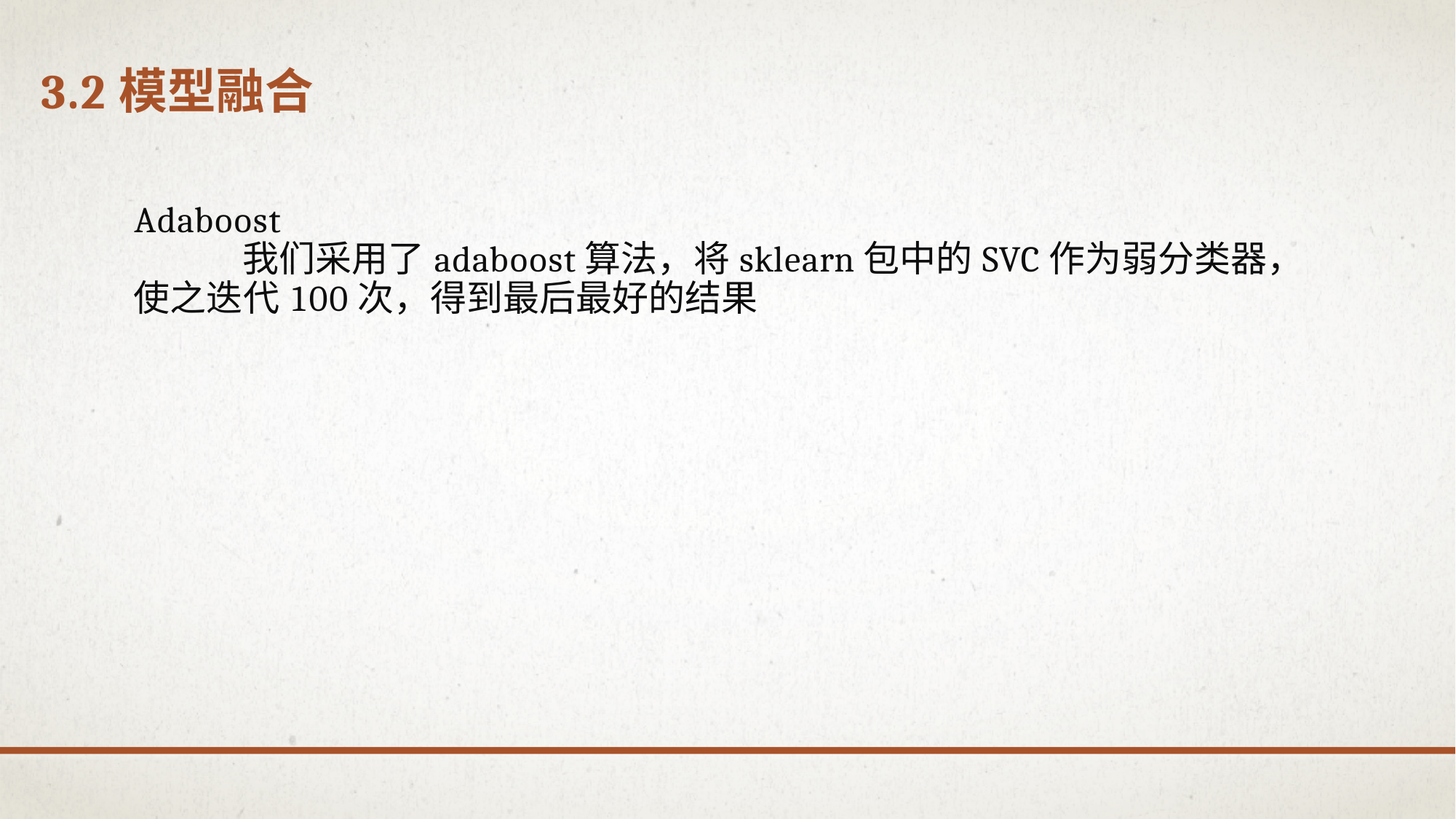

# 3.2模型融合
Adaboost
	我们采用了adaboost算法，将sklearn包中的SVC作为弱分类器，使之迭代100次，得到最后最好的结果